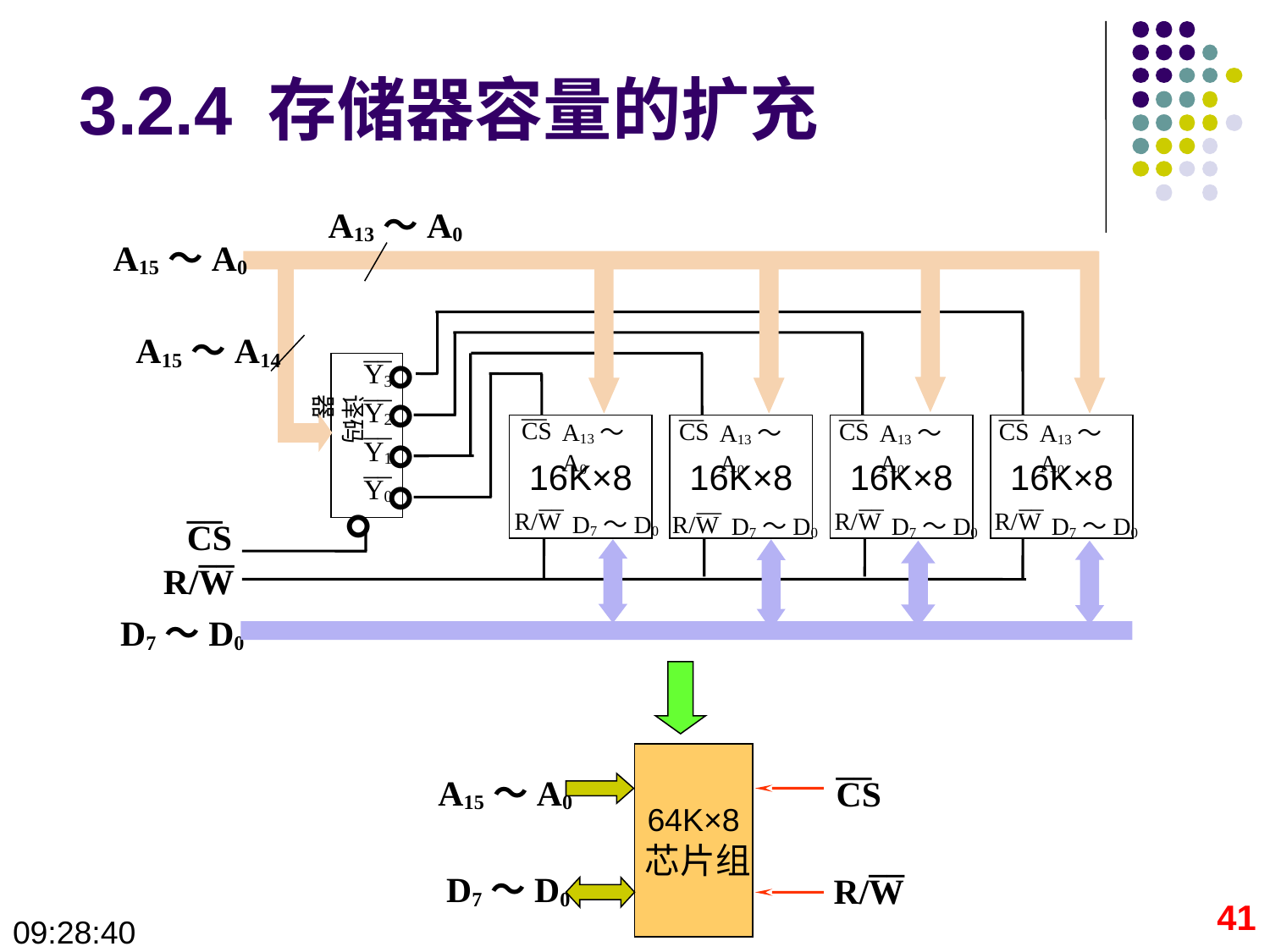

# 3.2.4 存储器容量的扩充
A13～A0
A15～A0

。

A15～A14
__
Y3

。

__
Y2

译码器
。
__
CS
__
CS
__
CS
__
CS
__
Y1
A13～A0
A13～A0
A13～A0
A13～A0

16K×8
16K×8
16K×8
16K×8
。
__
Y0

。
__
CS
    __
R/W
    __
R/W
    __
R/W
    __
R/W

D7～D0
D7～D0
D7～D0
D7～D0
    __
R/W

D7～D0

__
CS
64K×8
 芯片组
A15～A0

    __
R/W
D7～D0

41
09:28:40